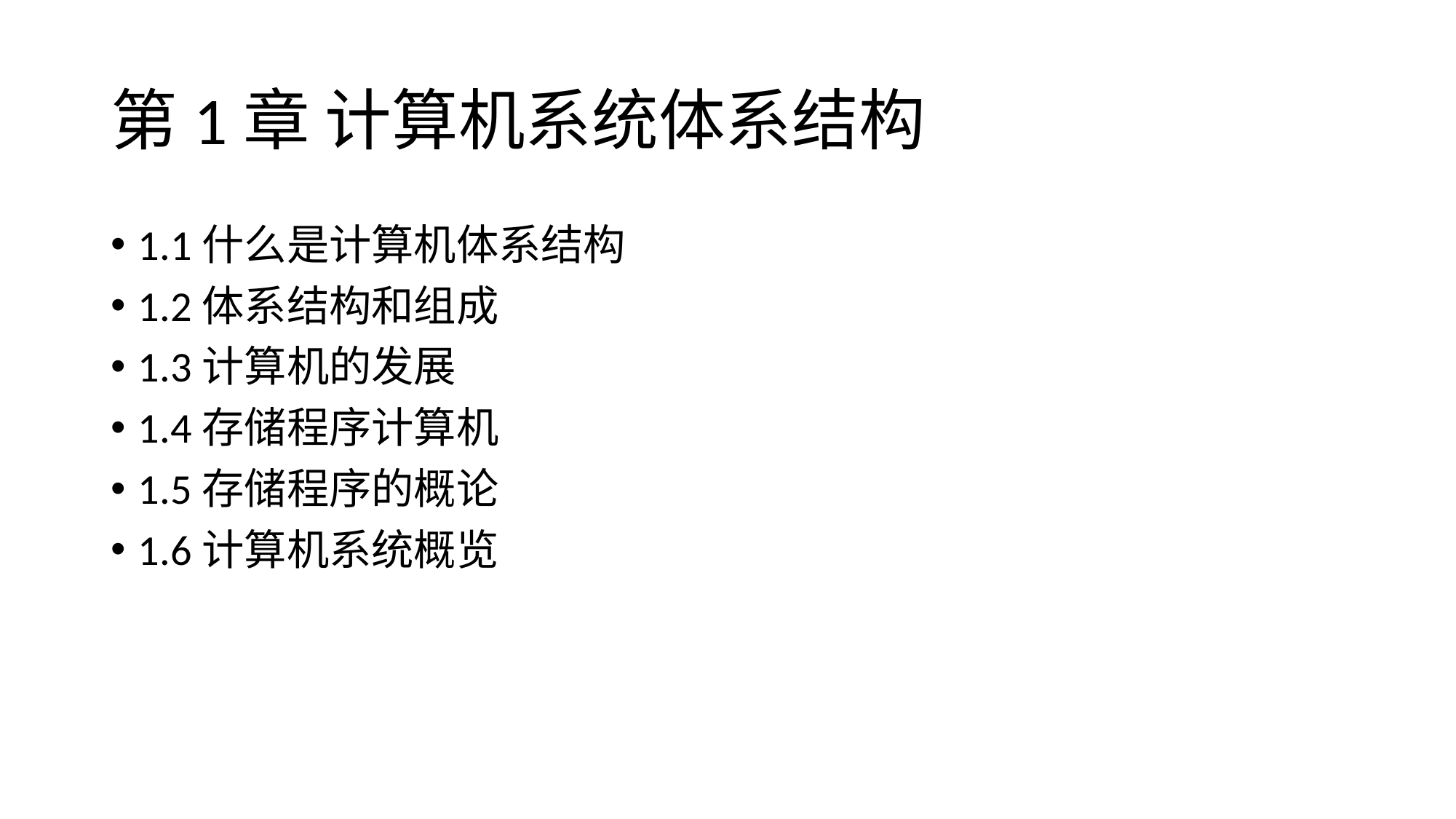

# 第1章 计算机系统体系结构
1.1什么是计算机体系结构
1.2体系结构和组成
1.3计算机的发展
1.4存储程序计算机
1.5存储程序的概论
1.6计算机系统概览